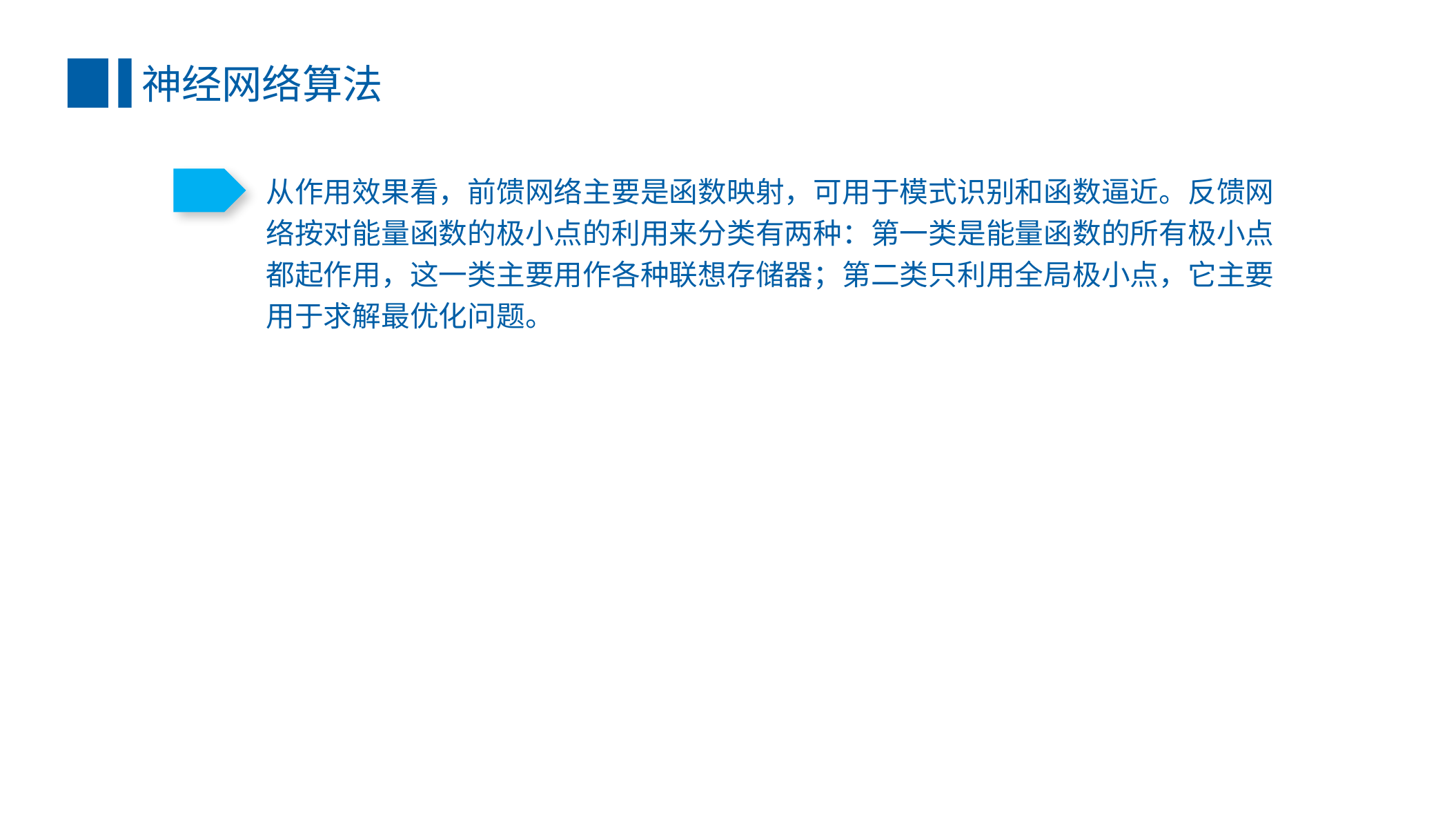

神经网络算法

从作用效果看，前馈网络主要是函数映射，可用于模式识别和函数逼近。反馈网络按对能量函数的极小点的利用来分类有两种：第一类是能量函数的所有极小点都起作用，这一类主要用作各种联想存储器；第二类只利用全局极小点，它主要用于求解最优化问题。